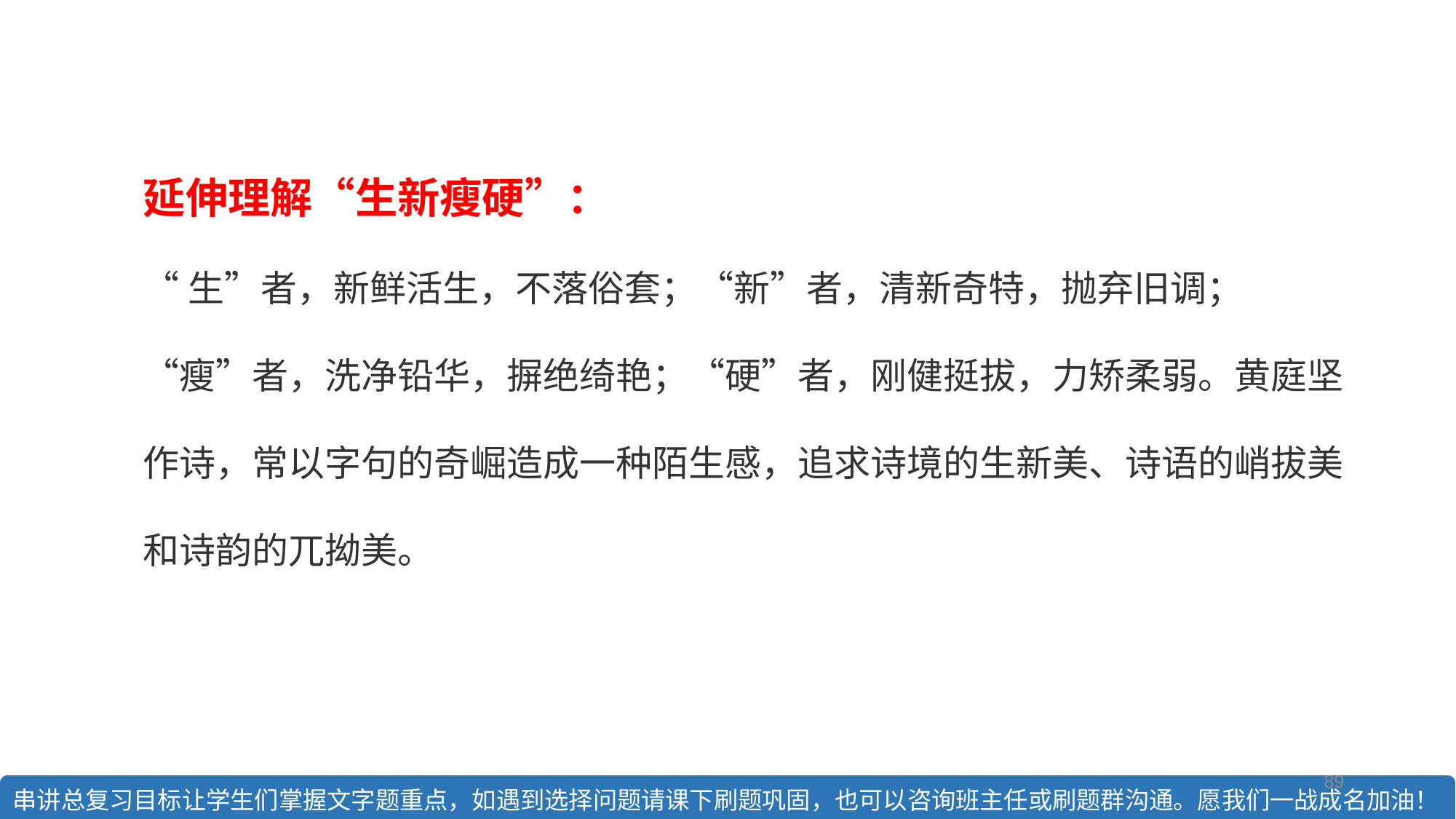

延伸理解“生新瘦硬”：
“生”者，新鲜活生，不落俗套；“新”者，清新奇特，抛弃旧调；“瘦”者，洗净铅华，摒绝绮艳；“硬”者，刚健挺拔，力矫柔弱。黄庭坚作诗，常以字句的奇崛造成一种陌生感，追求诗境的生新美、诗语的峭拔美和诗韵的兀拗美。
89